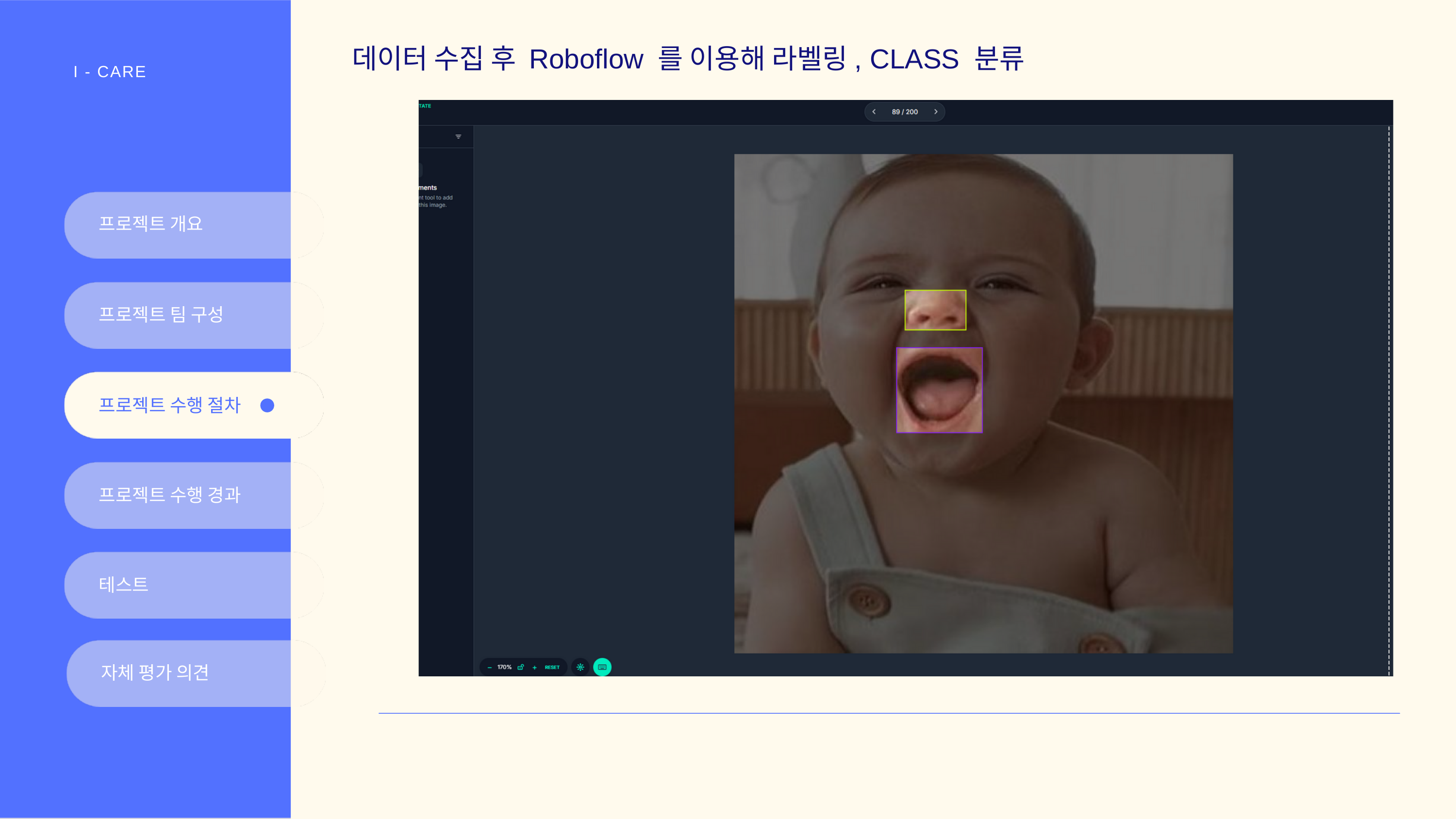

데이터 수집 후 Roboflow 를 이용해 라벨링, CLASS 분류
I - CARE

프로젝트 개요

프로젝트 팀 구성

프로젝트 수행 절차

프로젝트 수행 경과

테스트

자체 평가 의견